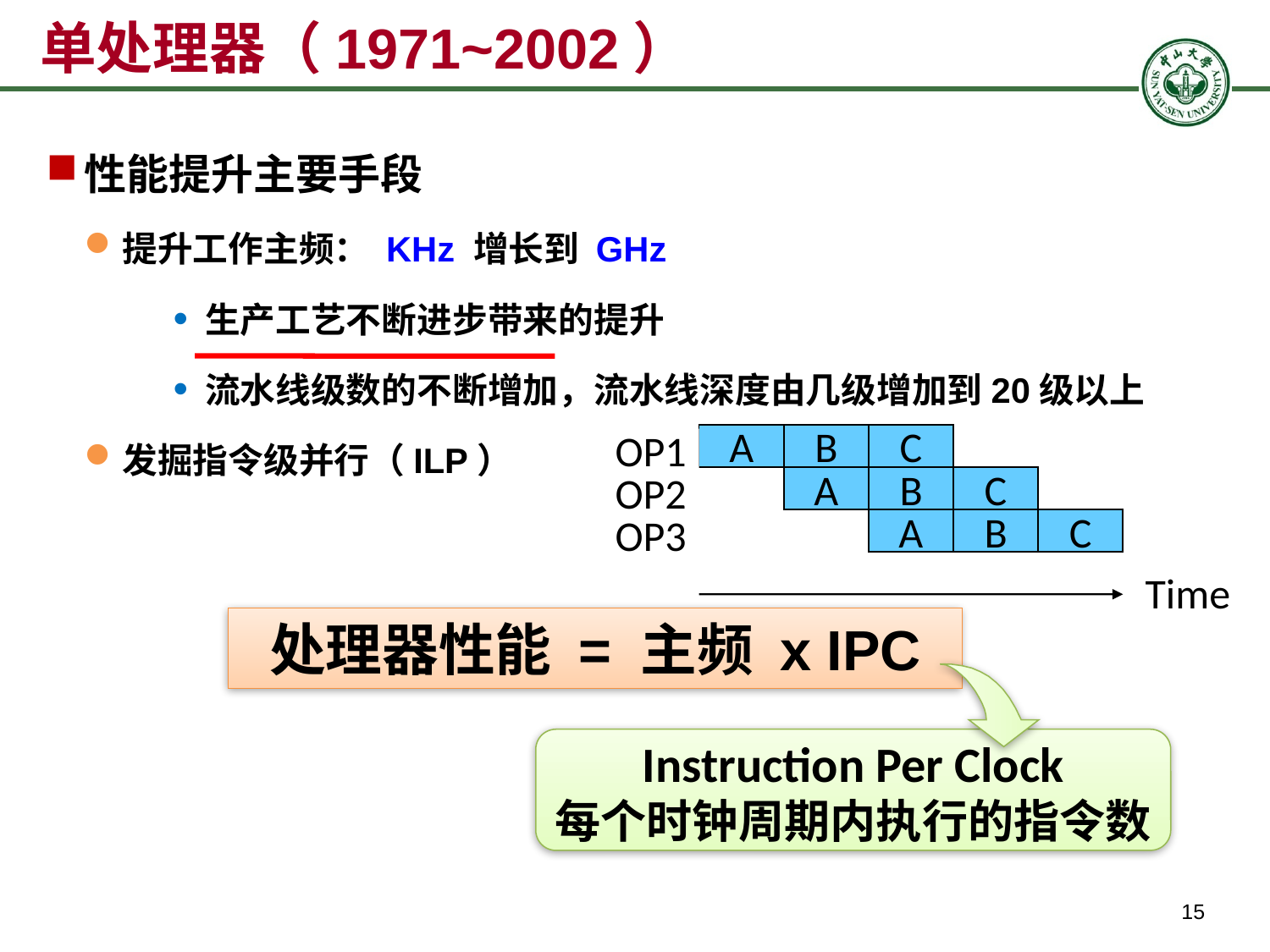

# 单处理器（1971~2002）
性能提升主要手段
提升工作主频： KHz 增长到 GHz
生产工艺不断进步带来的提升
流水线级数的不断增加，流水线深度由几级增加到20级以上
发掘指令级并行（ILP）
A
B
C
A
B
C
A
B
C
Time

OP1
OP2
OP3
处理器性能 = 主频 x IPC

Instruction Per Clock
每个时钟周期内执行的指令数